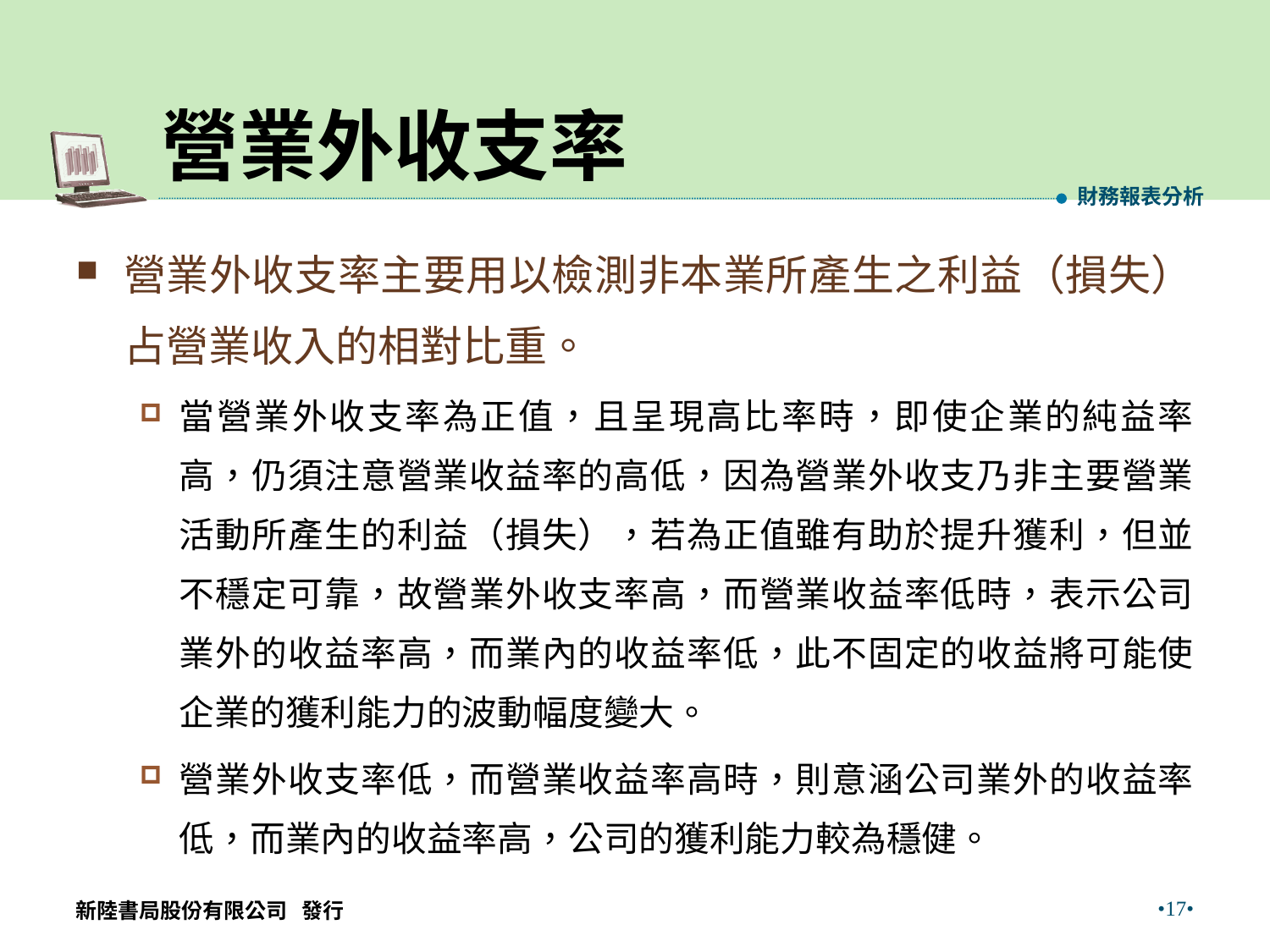

# 營業外收支率
財務報表分析
營業外收支率主要用以檢測非本業所產生之利益（損失）占營業收入的相對比重。
當營業外收支率為正值，且呈現高比率時，即使企業的純益率高，仍須注意營業收益率的高低，因為營業外收支乃非主要營業活動所產生的利益（損失），若為正值雖有助於提升獲利，但並不穩定可靠，故營業外收支率高，而營業收益率低時，表示公司業外的收益率高，而業內的收益率低，此不固定的收益將可能使企業的獲利能力的波動幅度變大。
營業外收支率低，而營業收益率高時，則意涵公司業外的收益率低，而業內的收益率高，公司的獲利能力較為穩健。

•17•